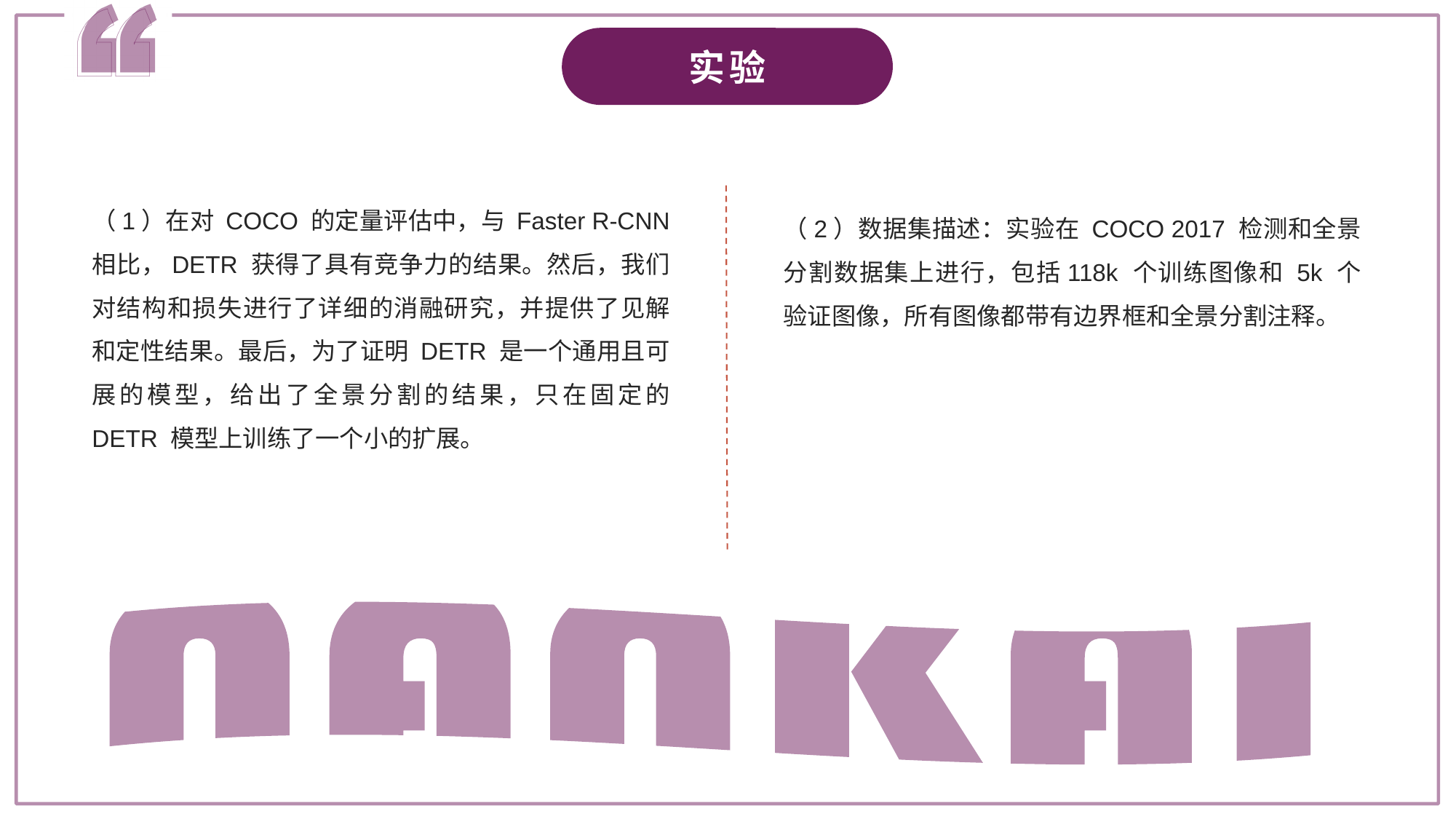

实验
（1）在对 COCO 的定量评估中，与 Faster R-CNN 相比，DETR 获得了具有竞争力的结果。然后，我们对结构和损失进行了详细的消融研究，并提供了见解和定性结果。最后，为了证明 DETR 是一个通用且可展的模型，给出了全景分割的结果，只在固定的 DETR 模型上训练了一个小的扩展。
（2）数据集描述：实验在 COCO 2017 检测和全景分割数据集上进行，包括118k 个训练图像和 5k 个验证图像，所有图像都带有边界框和全景分割注释。